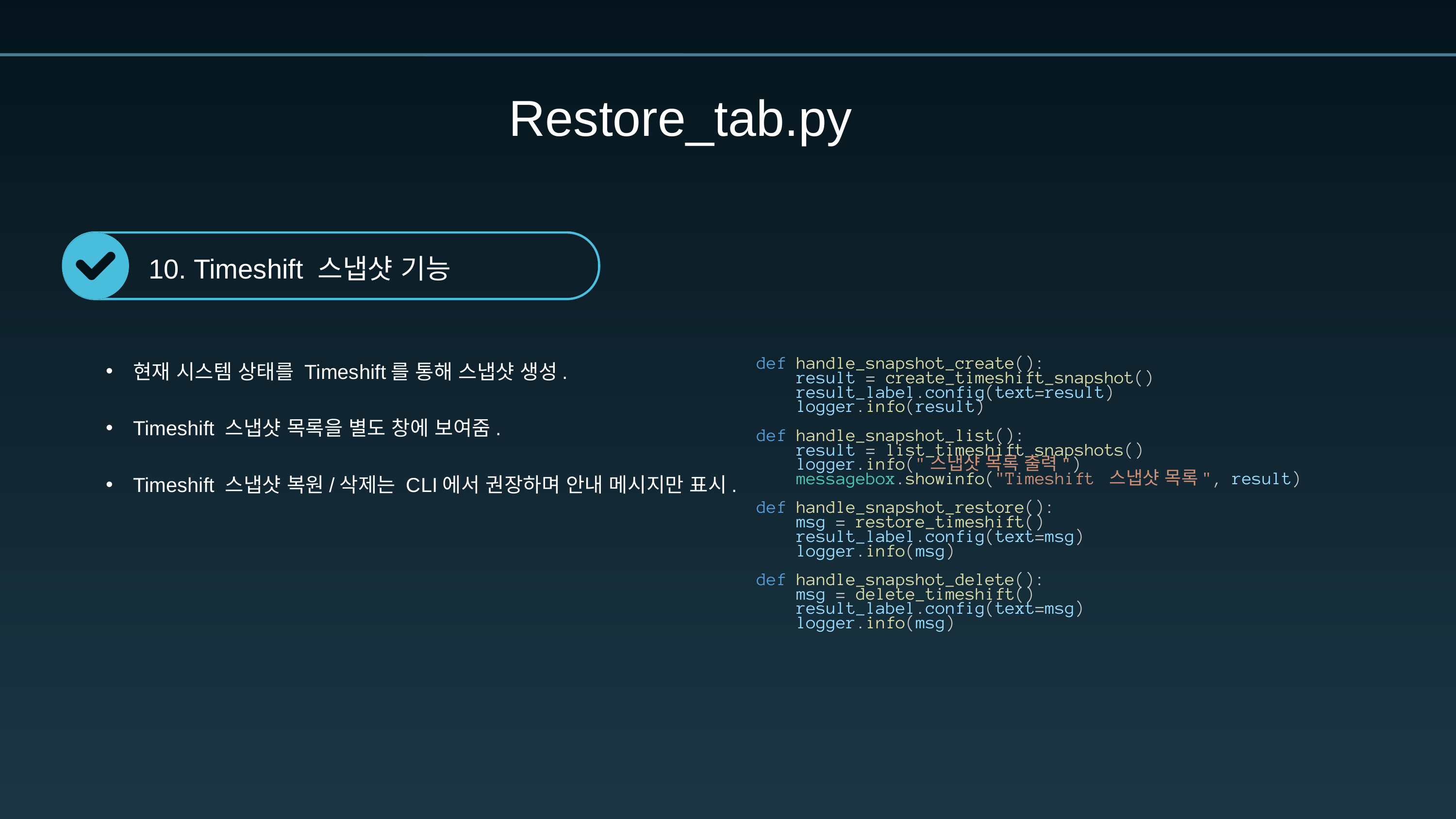

Restore_tab.py

10. Timeshift 스냅샷 기능
현재 시스템 상태를 Timeshift를 통해 스냅샷 생성.

Timeshift 스냅샷 목록을 별도 창에 보여줌.

Timeshift 스냅샷 복원/삭제는 CLI에서 권장하며 안내 메시지만 표시.
    def handle_snapshot_create():
        result = create_timeshift_snapshot()
        result_label.config(text=result)
        logger.info(result)
    def handle_snapshot_list():
        result = list_timeshift_snapshots()
        logger.info("스냅샷 목록 출력")
        messagebox.showinfo("Timeshift 스냅샷 목록", result)
    def handle_snapshot_restore():
        msg = restore_timeshift()
        result_label.config(text=msg)
        logger.info(msg)
    def handle_snapshot_delete():
        msg = delete_timeshift()
        result_label.config(text=msg)
        logger.info(msg)